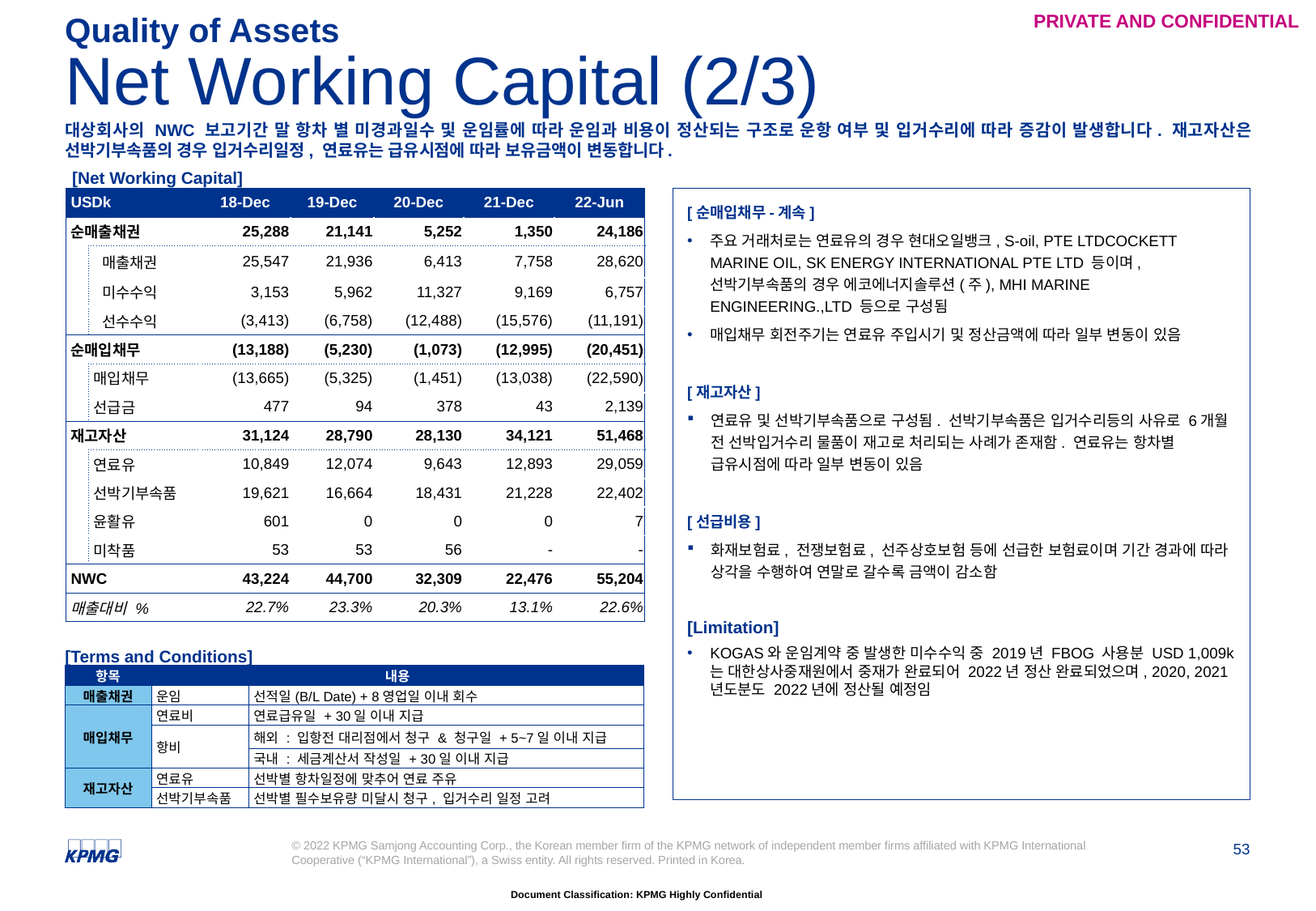

Quality of Assets
# Net Working Capital (2/3)
대상회사의 NWC 보고기간 말 항차 별 미경과일수 및 운임률에 따라 운임과 비용이 정산되는 구조로 운항 여부 및 입거수리에 따라 증감이 발생합니다. 재고자산은 선박기부속품의 경우 입거수리일정, 연료유는 급유시점에 따라 보유금액이 변동합니다.
[Net Working Capital]
| USDk |  | 18-Dec | 19-Dec | 20-Dec | 21-Dec | 22-Jun |
| --- | --- | --- | --- | --- | --- | --- |
| 순매출채권 |  | 25,288 | 21,141 | 5,252 | 1,350 | 24,186 |
|  | 매출채권 | 25,547 | 21,936 | 6,413 | 7,758 | 28,620 |
|  | 미수수익 | 3,153 | 5,962 | 11,327 | 9,169 | 6,757 |
|  | 선수수익 | (3,413) | (6,758) | (12,488) | (15,576) | (11,191) |
| 순매입채무 |  | (13,188) | (5,230) | (1,073) | (12,995) | (20,451) |
|  | 매입채무 | (13,665) | (5,325) | (1,451) | (13,038) | (22,590) |
|  | 선급금 | 477 | 94 | 378 | 43 | 2,139 |
| 재고자산 |  | 31,124 | 28,790 | 28,130 | 34,121 | 51,468 |
|  | 연료유 | 10,849 | 12,074 | 9,643 | 12,893 | 29,059 |
|  | 선박기부속품 | 19,621 | 16,664 | 18,431 | 21,228 | 22,402 |
|  | 윤활유 | 601 | 0 | 0 | 0 | 7 |
|  | 미착품 | 53 | 53 | 56 | - | - |
| NWC |  | 43,224 | 44,700 | 32,309 | 22,476 | 55,204 |
| 매출대비 % |  | 22.7% | 23.3% | 20.3% | 13.1% | 22.6% |
[순매입채무-계속]
주요 거래처로는 연료유의 경우 현대오일뱅크, S-oil, PTE LTDCOCKETT MARINE OIL, SK ENERGY INTERNATIONAL PTE LTD 등이며, 선박기부속품의 경우 에코에너지솔루션(주), MHI MARINE ENGINEERING.,LTD 등으로 구성됨
매입채무 회전주기는 연료유 주입시기 및 정산금액에 따라 일부 변동이 있음

[재고자산]
연료유 및 선박기부속품으로 구성됨. 선박기부속품은 입거수리등의 사유로 6개월 전 선박입거수리 물품이 재고로 처리되는 사례가 존재함. 연료유는 항차별 급유시점에 따라 일부 변동이 있음

[선급비용]
화재보험료, 전쟁보험료, 선주상호보험 등에 선급한 보험료이며 기간 경과에 따라 상각을 수행하여 연말로 갈수록 금액이 감소함

[Limitation]
KOGAS와 운임계약 중 발생한 미수수익 중 2019년 FBOG 사용분 USD 1,009k는 대한상사중재원에서 중재가 완료되어 2022년 정산 완료되었으며, 2020, 2021년도분도 2022년에 정산될 예정임
[Terms and Conditions]
| 항목 | 내용 |  |
| --- | --- | --- |
| 매출채권 | 운임 | 선적일(B/L Date) + 8영업일 이내 회수 |
| 매입채무 | 연료비 | 연료급유일 + 30일 이내 지급 |
|  | 항비 | 해외 : 입항전 대리점에서 청구 & 청구일 + 5~7일 이내 지급 |
|  |  | 국내 : 세금계산서 작성일 + 30일 이내 지급 |
| 재고자산 | 연료유 | 선박별 항차일정에 맞추어 연료 주유 |
|  | 선박기부속품 | 선박별 필수보유량 미달시 청구, 입거수리 일정 고려 |